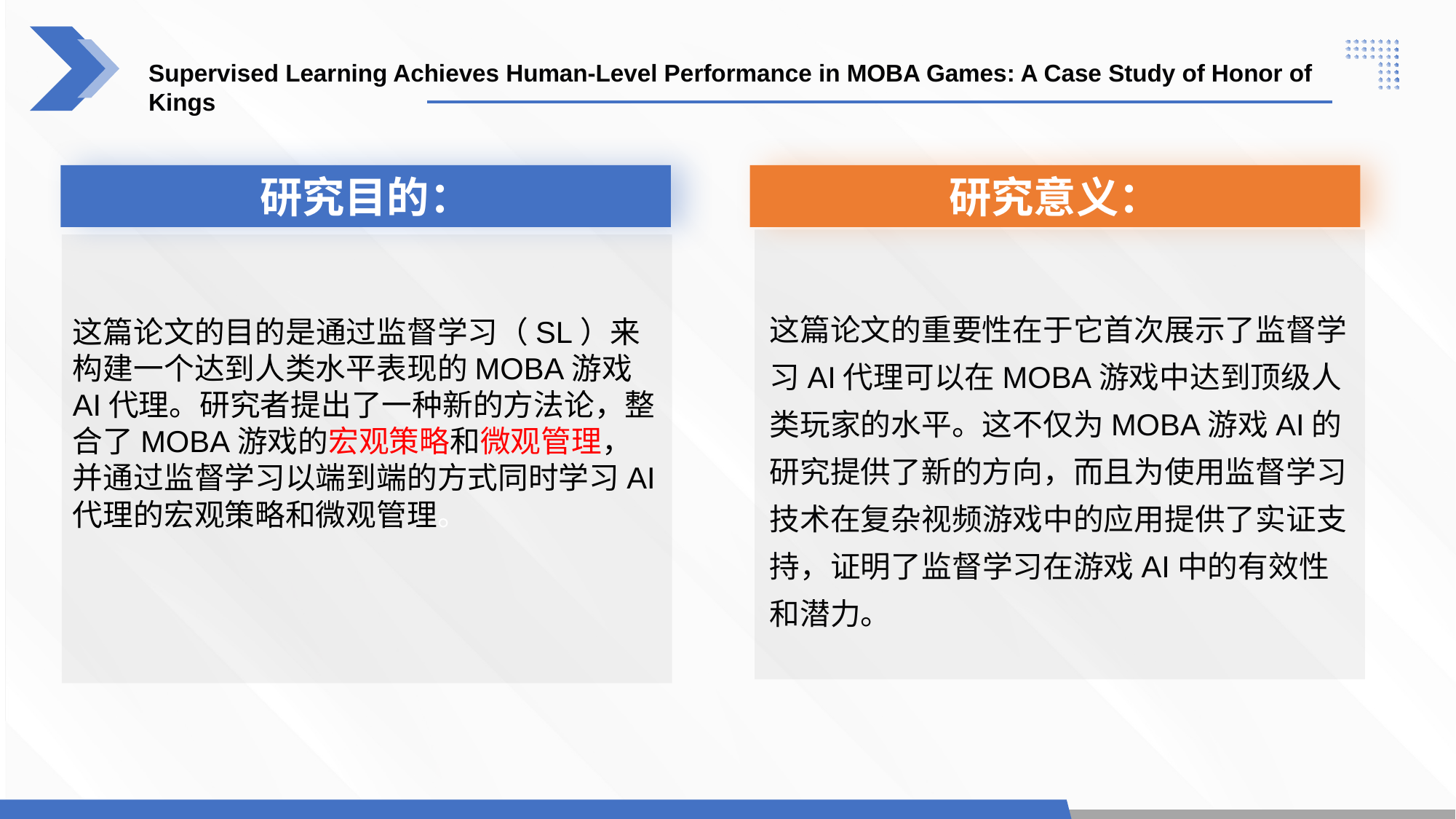

Supervised Learning Achieves Human-Level Performance in MOBA Games: A Case Study of Honor of Kings
研究目的：
这篇论文的目的是通过监督学习（SL）来构建一个达到人类水平表现的MOBA游戏AI代理。研究者提出了一种新的方法论，整合了MOBA游戏的宏观策略和微观管理，并通过监督学习以端到端的方式同时学习AI代理的宏观策略和微观管理。

研究意义：

这篇论文的重要性在于它首次展示了监督学习AI代理可以在MOBA游戏中达到顶级人类玩家的水平。这不仅为MOBA游戏AI的研究提供了新的方向，而且为使用监督学习技术在复杂视频游戏中的应用提供了实证支持，证明了监督学习在游戏AI中的有效性和潜力。